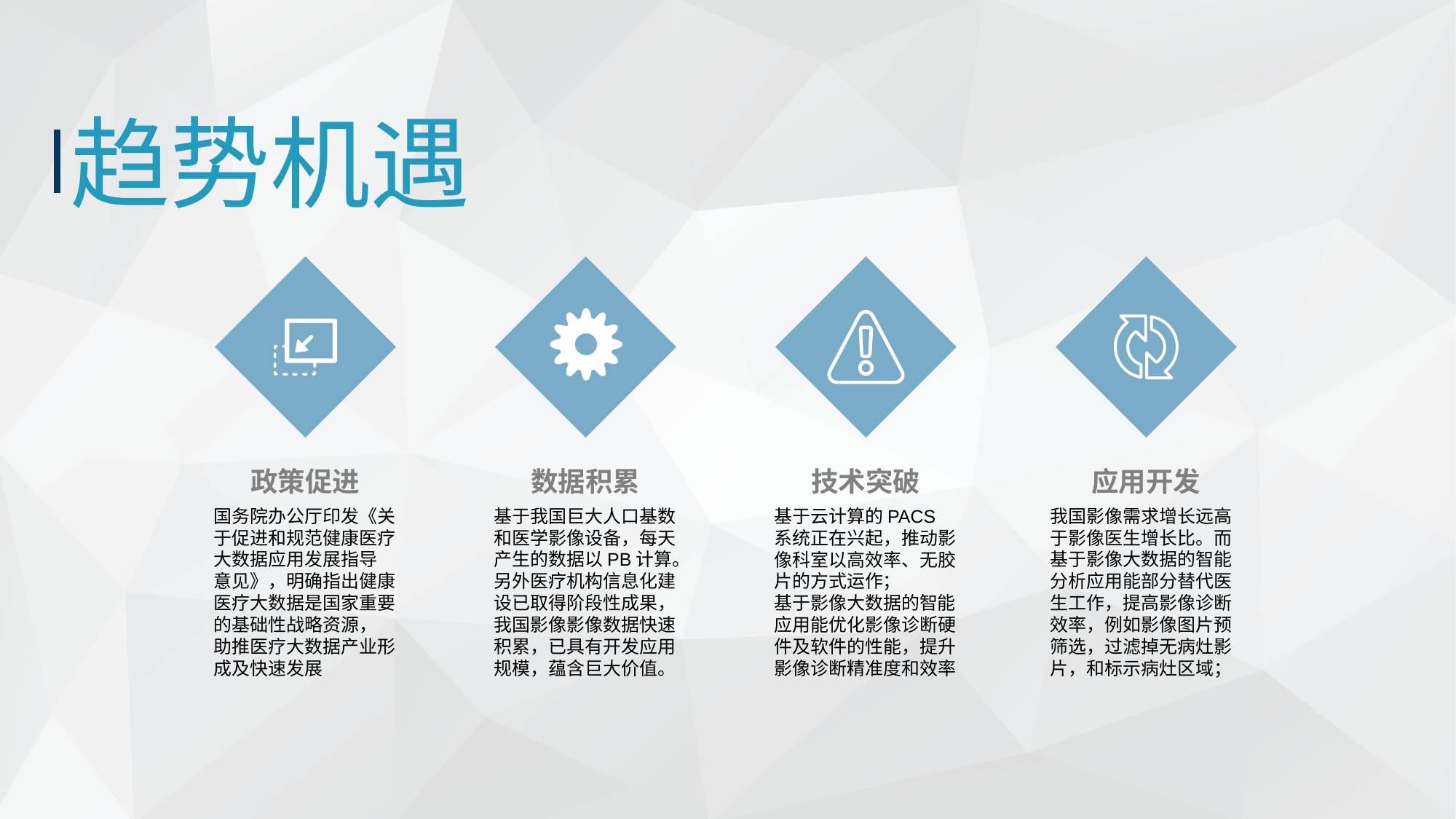

趋势机遇

政策促进
数据积累
技术突破
应用开发
国务院办公厅印发《关于促进和规范健康医疗大数据应用发展指导
意见》，明确指出健康医疗大数据是国家重要的基础性战略资源，
助推医疗大数据产业形成及快速发展
基于我国巨大人口基数和医学影像设备，每天产生的数据以PB计算。另外医疗机构信息化建设已取得阶段性成果，我国影像影像数据快速积累，已具有开发应用规模，蕴含巨大价值。
基于云计算的PACS系统正在兴起，推动影像科室以高效率、无胶片的方式运作；
基于影像大数据的智能应用能优化影像诊断硬
件及软件的性能，提升影像诊断精准度和效率

我国影像需求增长远高于影像医生增长比。而基于影像大数据的智能分析应用能部分替代医生工作，提高影像诊断效率，例如影像图片预筛选，过滤掉无病灶影片，和标示病灶区域；